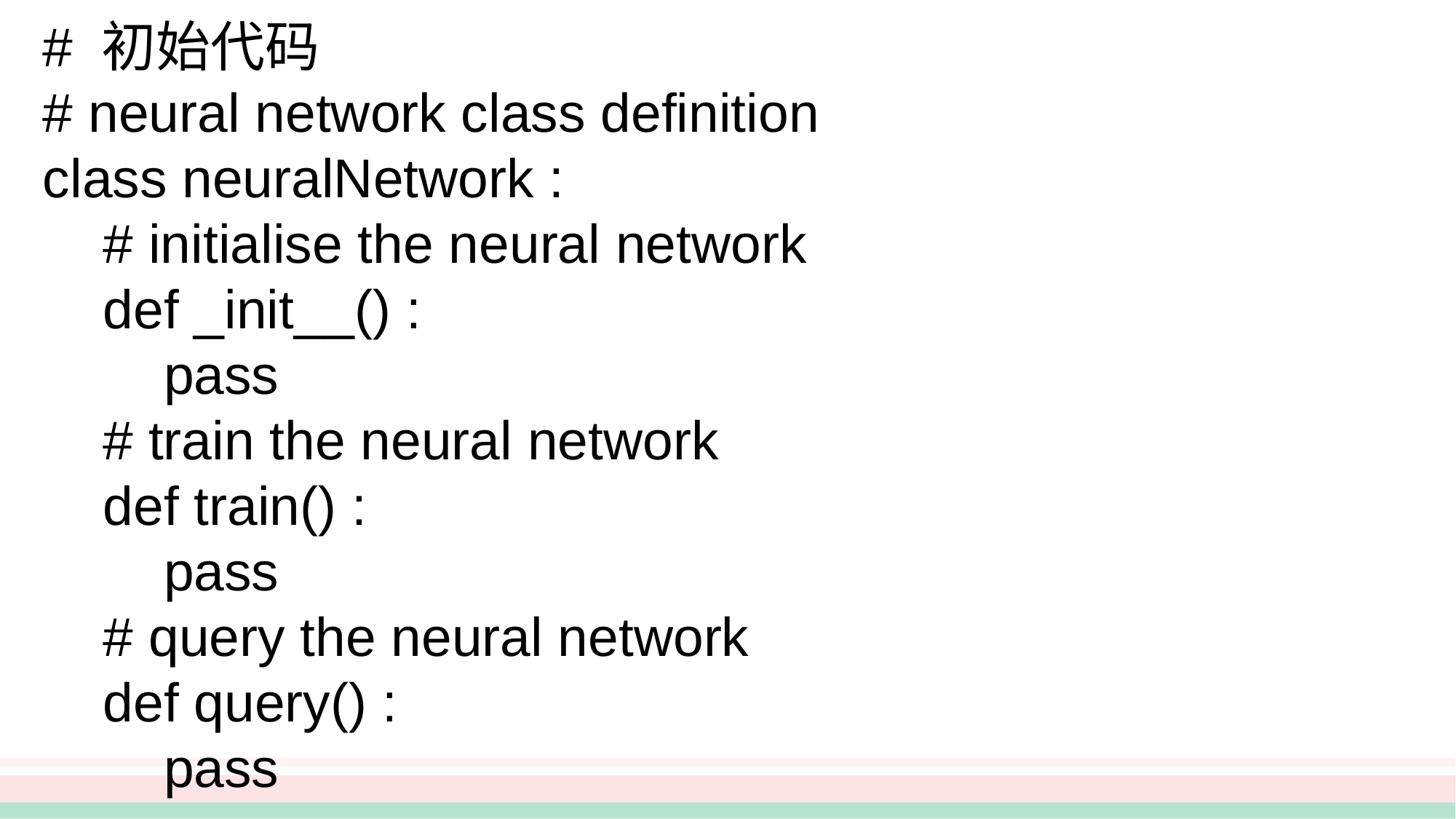

# 初始代码
# neural network class definition
class neuralNetwork :
    # initialise the neural network
    def _init__() :
        pass
    # train the neural network
    def train() :
        pass
    # query the neural network
    def query() :
        pass